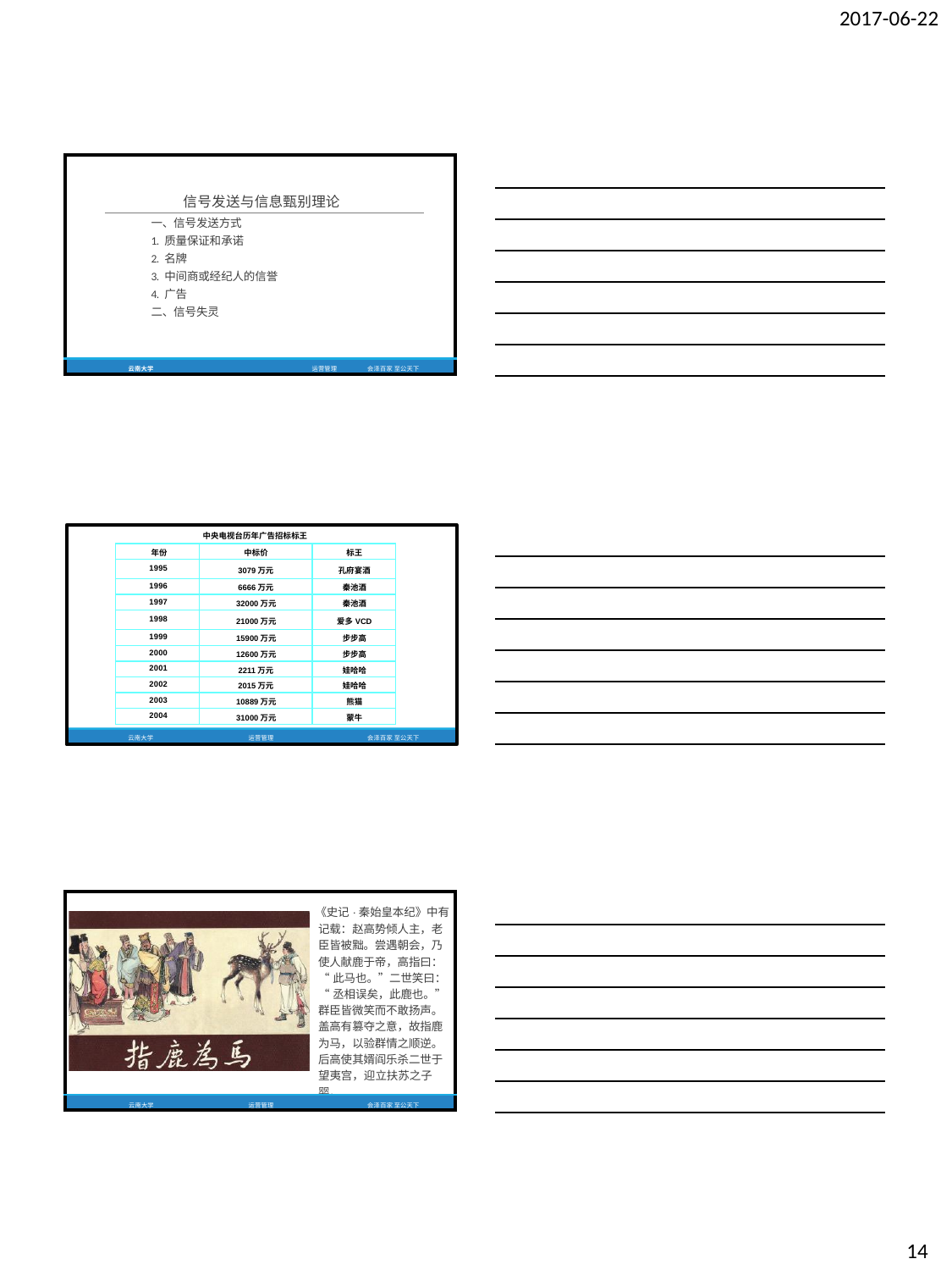

2017-06-22
| 信号发送与信息甄别理论 |  |
| --- | --- |
| 一、信号发送方式 |  |
| 1. 质量保证和承诺 |  |
| 2. 名牌 |  |
| 3. 中间商或经纪人的信誉 |  |
| 4. 广告 |  |
| 二、信号失灵 |  |
| 云南大学 运营管理 | 会泽百家 至公天下 |

中央电视台历年广告招标标王
| 年份 | 中标价 | 标王 |
| --- | --- | --- |
| 1995 | 3079万元 | 孔府宴酒 |
| 1996 | 6666万元 | 秦池酒 |
| 1997 | 32000万元 | 秦池酒 |
| 1998 | 21000万元 | 爱多VCD |
| 1999 | 15900万元 | 步步高 |
| 2000 | 12600万元 | 步步高 |
| 2001 | 2211万元 | 娃哈哈 |
| 2002 | 2015万元 | 娃哈哈 |
| 2003 | 10889万元 | 熊猫 |
| 2004 | 31000万元 | 蒙牛 |

云南大学
运营管理
会泽百家 至公天下

| 《史记·秦始皇本纪》中有 |  |  |
| --- | --- | --- |
| 记载：赵高势倾人主，老 |  |  |
| 臣皆被黜。尝遇朝会，乃 |  |  |
| 使人献鹿于帝，高指曰： |  |  |
| “此马也。”二世笑曰： |  |  |
| “丞相误矣，此鹿也。” |  |  |
| 群臣皆微笑而不敢扬声。 |  |  |
| 盖高有篡夺之意，故指鹿 |  |  |
| 为马，以验群情之顺逆。 |  |  |
| 后高使其婿阎乐杀二世于 |  |  |
| 望夷宫，迎立扶苏之子婴。 |  |  |
| 云南大学 | 运营管理 | 会泽百家 至公天下 |

14